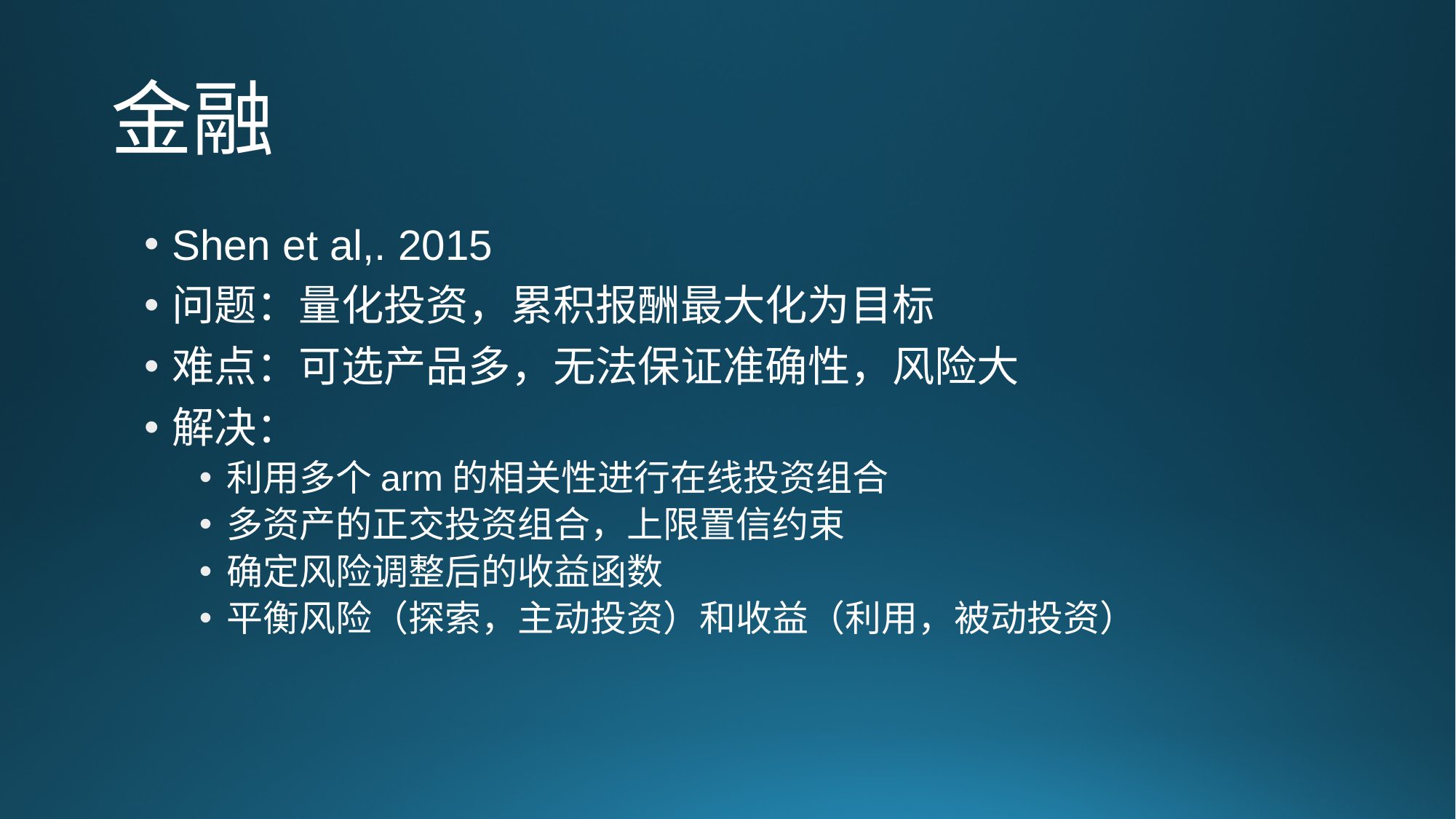

# 金融
Shen et al,. 2015
问题：量化投资，累积报酬最大化为目标
难点：可选产品多，无法保证准确性，风险大
解决：
利用多个arm的相关性进行在线投资组合
多资产的正交投资组合，上限置信约束
确定风险调整后的收益函数
平衡风险（探索，主动投资）和收益（利用，被动投资）